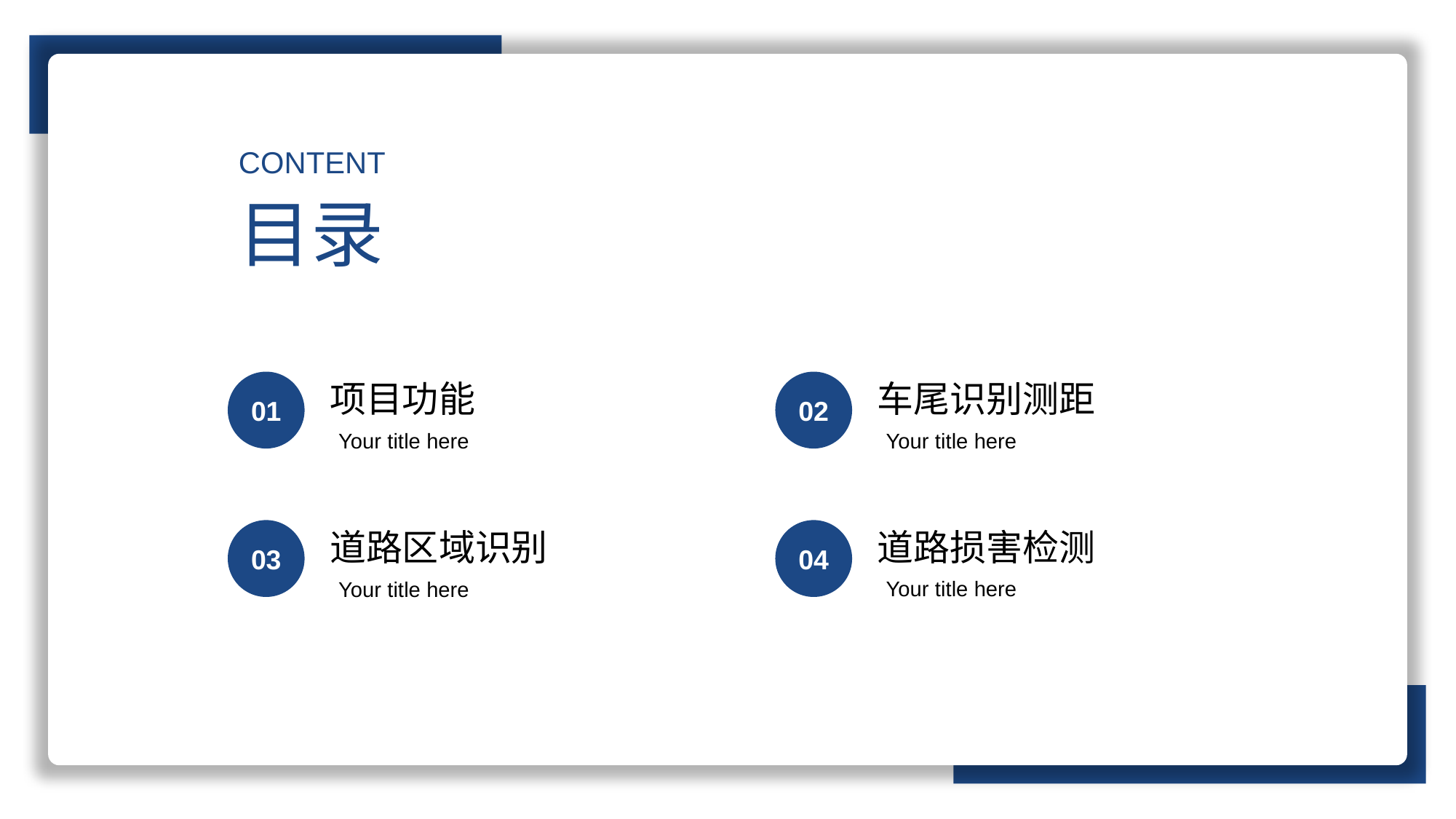

CONTENT
目录
项目功能
车尾识别测距
01
02
Your title here
Your title here
道路区域识别
道路损害检测
03
04
Your title here
Your title here